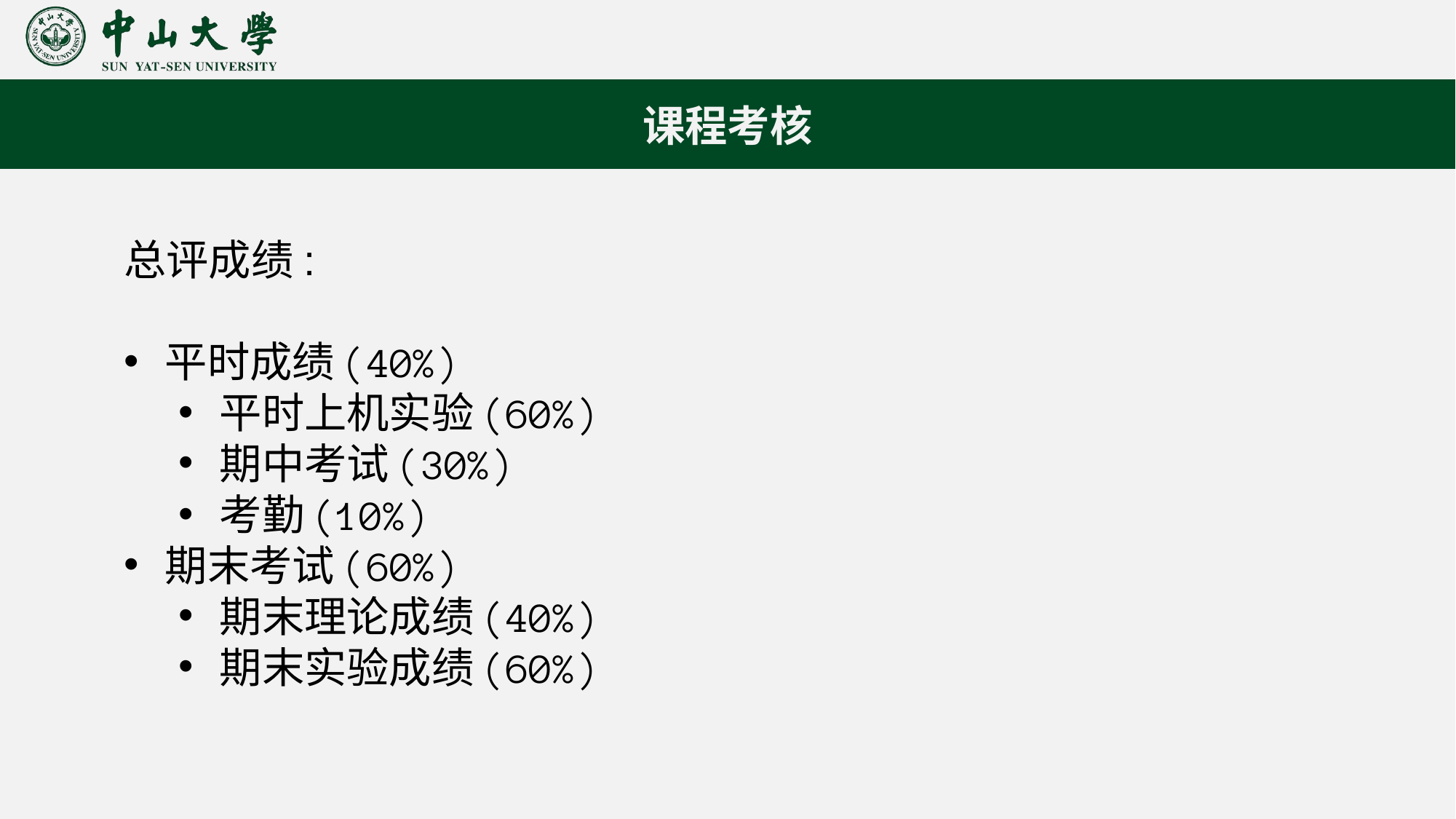

课程考核
总评成绩:
平时成绩(40%)
平时上机实验(60%)
期中考试(30%)
考勤(10%)
期末考试(60%)
期末理论成绩(40%)
期末实验成绩(60%)